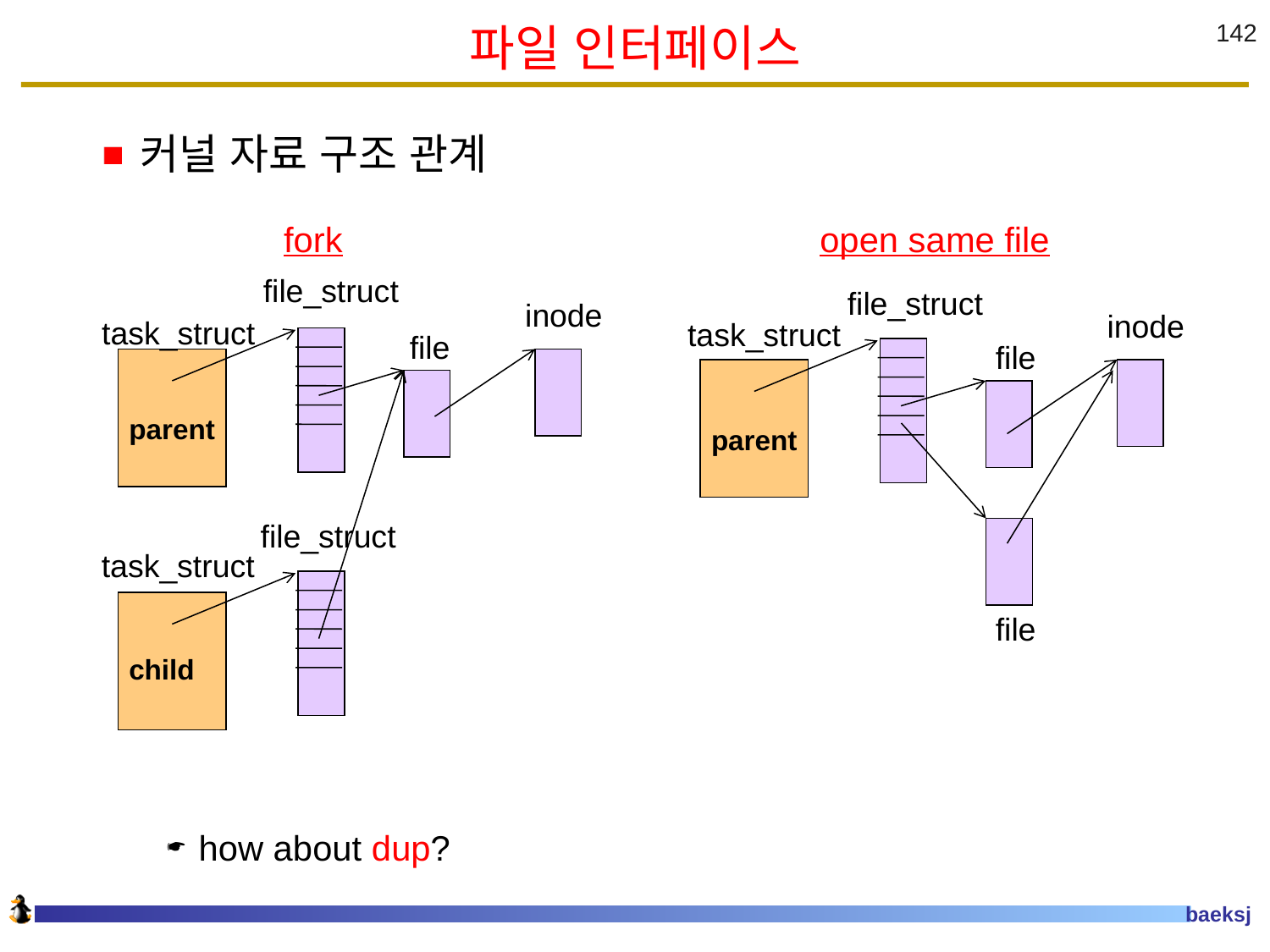

# 파일 인터페이스
142
커널 자료 구조 관계

            fork                                                 open same file

how about dup?
file_struct
file_struct
inode
inode
task_struct
task_struct
file

file

parent

parent

file_struct

task_struct

file

child